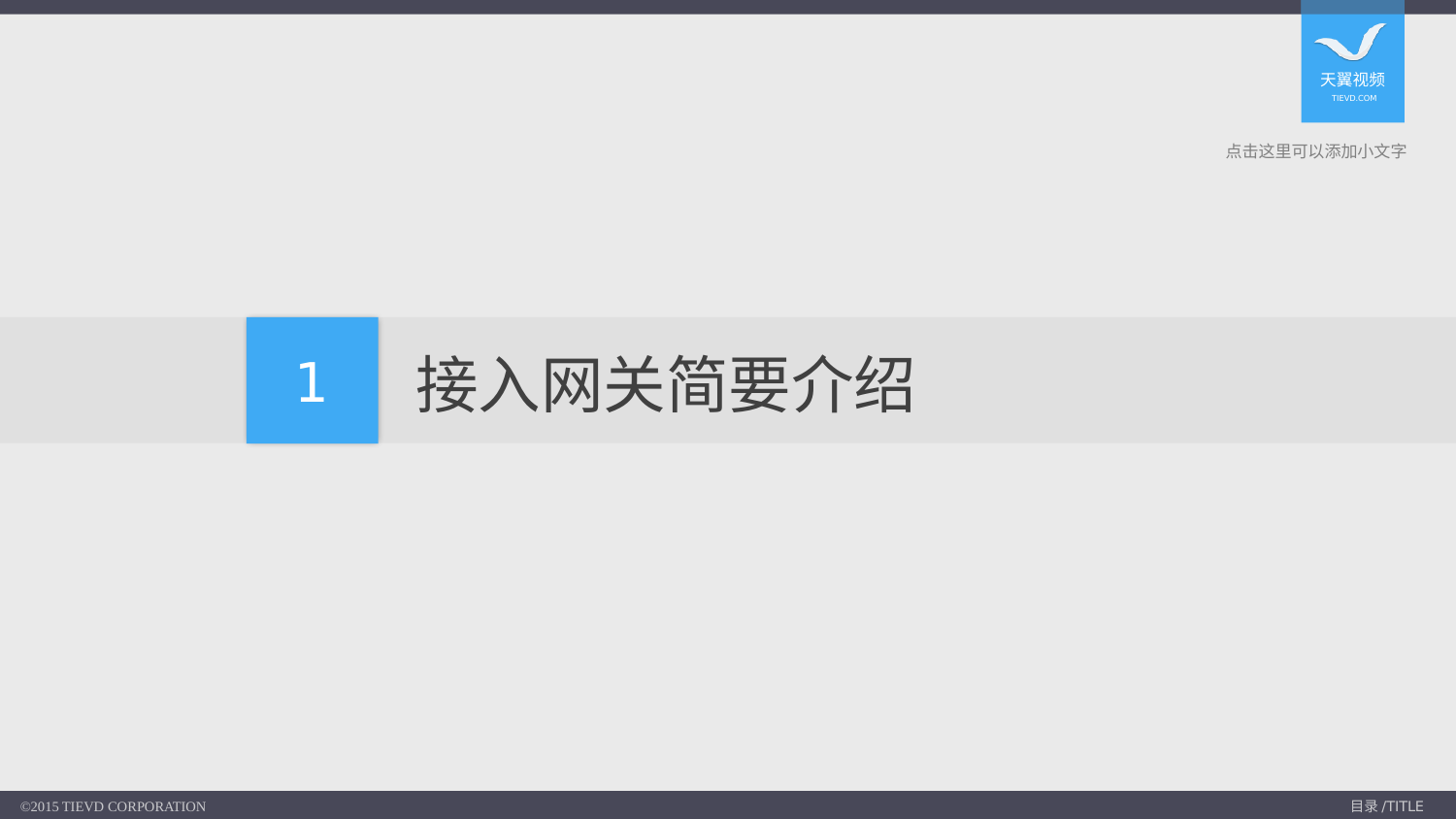

点击这里可以添加小文字
# 接入网关简要介绍
1
©2015 TIEVD CORPORATION
目录/TITLE